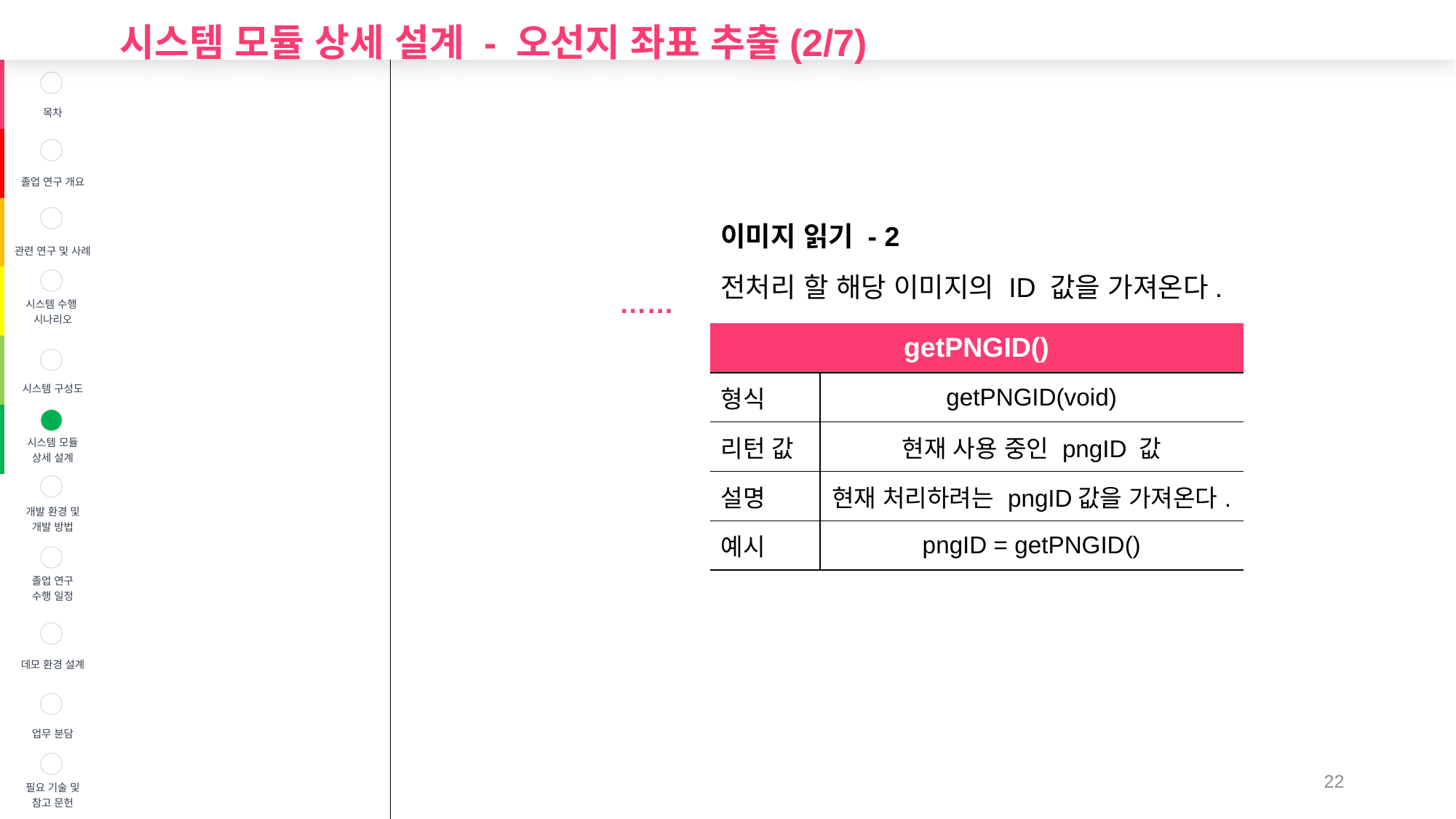

시스템 모듈 상세 설계 - 오선지 좌표 추출(2/7)
|  | 목차 |
| --- | --- |
|  | 졸업 연구 개요 |
|  | 관련 연구 및 사례 |
|  | 시스템 수행 시나리오 |
|  | 시스템 구성도 |
|  | 시스템 모듈 상세 설계 |
|  | 개발 환경 및 개발 방법 |
|  | 졸업 연구 수행 일정 |
|  | 데모 환경 설계 |
|  | 업무 분담 |
|  | 필요 기술 및 참고 문헌 |

이미지 읽기 - 2

전처리 할 해당 이미지의 ID 값을 가져온다.

……
| getPNGID() |  |
| --- | --- |
| 형식 | getPNGID(void) |
| 리턴 값 | 현재 사용 중인 pngID 값 |
| 설명 | 현재 처리하려는 pngID값을 가져온다. |
| 예시 | pngID = getPNGID() |

22